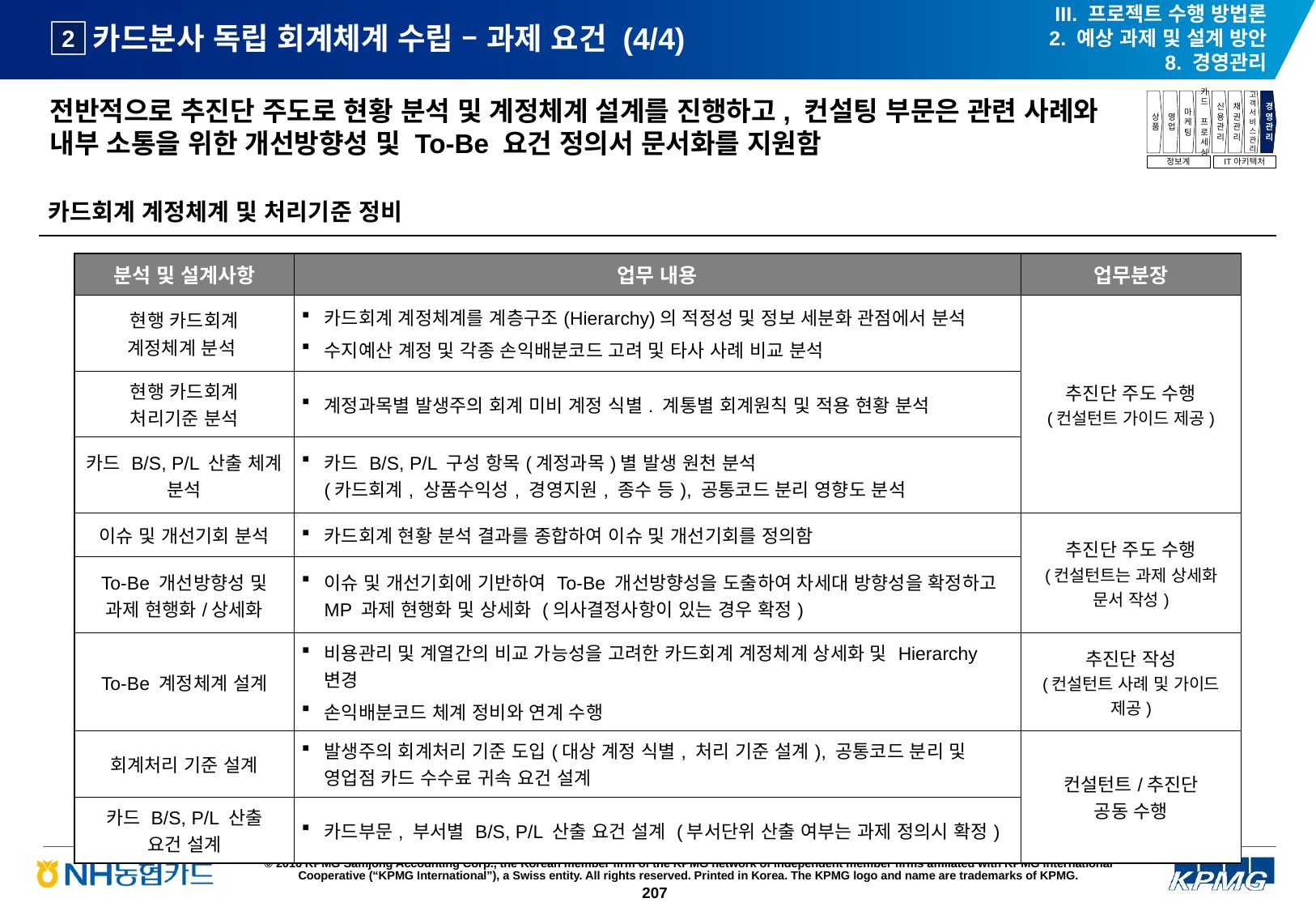

III. 프로젝트 수행 방법론
2. 예상 과제 및 설계 방안
8. 경영관리
# 카드분사 독립 회계체계 수립 – 과제 요건 (4/4)
2
전반적으로 추진단 주도로 현황 분석 및 계정체계 설계를 진행하고, 컨설팅 부문은 관련 사례와 내부 소통을 위한 개선방향성 및 To-Be 요건 정의서 문서화를 지원함
상품
영업
마케팅
카드
프로세싱
신용관리
채권관리
고객서비스관리
경영관리
정보계
IT아키텍처
카드회계 계정체계 및 처리기준 정비
| 분석 및 설계사항 | 업무 내용 | 업무분장 |
| --- | --- | --- |
| 현행 카드회계 계정체계 분석 | 카드회계 계정체계를 계층구조(Hierarchy)의 적정성 및 정보 세분화 관점에서 분석 수지예산 계정 및 각종 손익배분코드 고려 및 타사 사례 비교 분석 | 추진단 주도 수행 (컨설턴트 가이드 제공) |
| 현행 카드회계 처리기준 분석 | 계정과목별 발생주의 회계 미비 계정 식별. 계통별 회계원칙 및 적용 현황 분석 |  |
| 카드 B/S, P/L 산출 체계 분석 | 카드 B/S, P/L 구성 항목(계정과목)별 발생 원천 분석 (카드회계, 상품수익성, 경영지원, 종수 등), 공통코드 분리 영향도 분석 |  |
| 이슈 및 개선기회 분석 | 카드회계 현황 분석 결과를 종합하여 이슈 및 개선기회를 정의함 | 추진단 주도 수행 (컨설턴트는 과제 상세화 문서 작성) |
| To-Be 개선방향성 및 과제 현행화/상세화 | 이슈 및 개선기회에 기반하여 To-Be 개선방향성을 도출하여 차세대 방향성을 확정하고 MP 과제 현행화 및 상세화 (의사결정사항이 있는 경우 확정) |  |
| To-Be 계정체계 설계 | 비용관리 및 계열간의 비교 가능성을 고려한 카드회계 계정체계 상세화 및 Hierarchy 변경 손익배분코드 체계 정비와 연계 수행 | 추진단 작성 (컨설턴트 사례 및 가이드 제공) |
| 회계처리 기준 설계 | 발생주의 회계처리 기준 도입(대상 계정 식별, 처리 기준 설계), 공통코드 분리 및 영업점 카드 수수료 귀속 요건 설계 | 컨설턴트/추진단 공동 수행 |
| 카드 B/S, P/L 산출 요건 설계 | 카드부문, 부서별 B/S, P/L 산출 요건 설계 (부서단위 산출 여부는 과제 정의시 확정) |  |